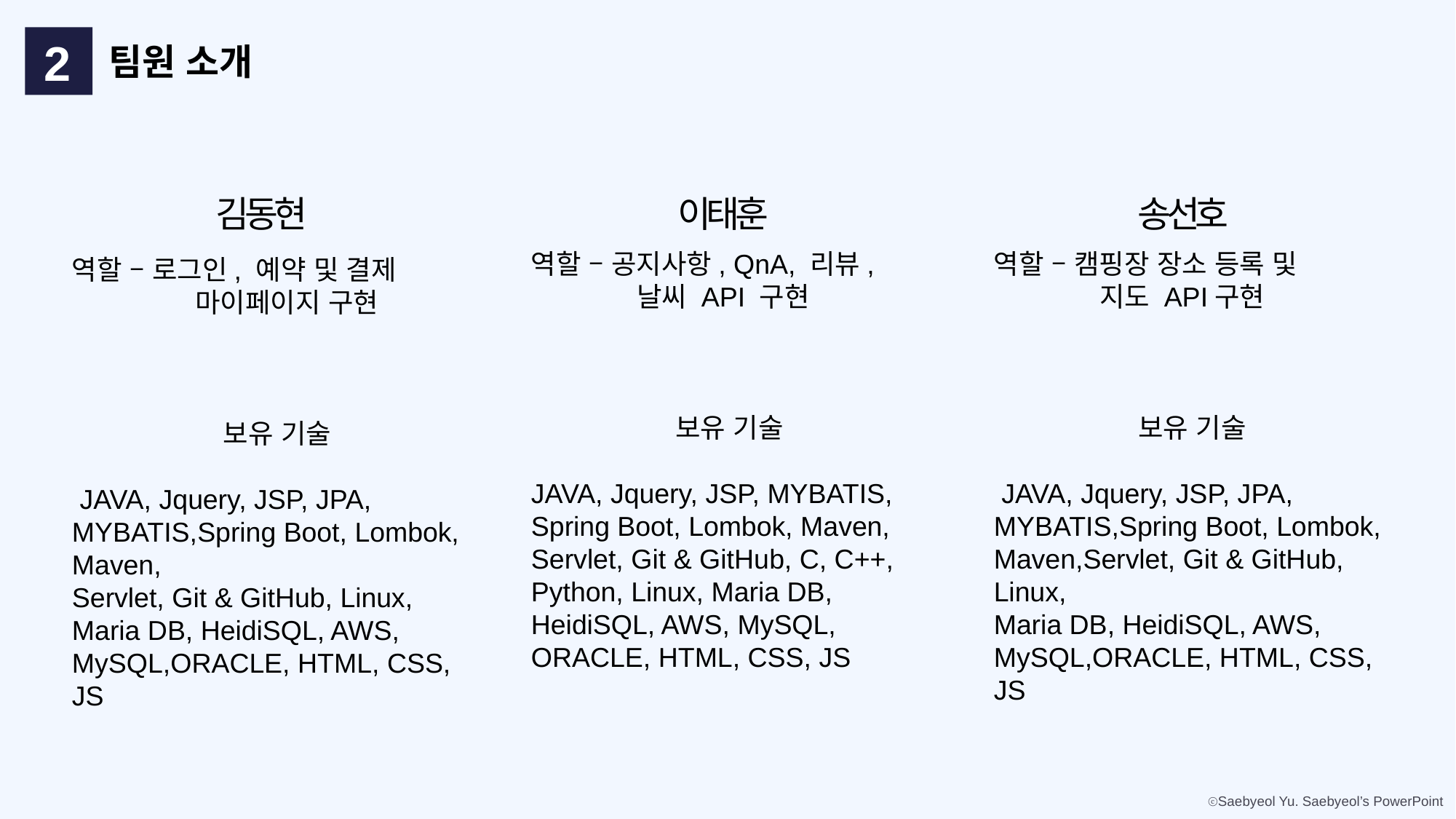

2
팀원 소개
이태훈
송선호
김동현
역할 – 공지사항, QnA, 리뷰,
             날씨 API 구현

보유 기술

JAVA, Jquery, JSP, MYBATIS,
Spring Boot, Lombok, Maven,
Servlet, Git & GitHub, C, C++,
Python, Linux, Maria DB, HeidiSQL, AWS, MySQL, ORACLE, HTML, CSS, JS
역할 – 캠핑장 장소 등록 및
             지도 API구현

보유 기술

 JAVA, Jquery, JSP, JPA, MYBATIS,Spring Boot, Lombok, Maven,Servlet, Git & GitHub, Linux,
Maria DB, HeidiSQL, AWS, MySQL,ORACLE, HTML, CSS, JS
역할 – 로그인, 예약 및 결제
          	 마이페이지 구현

보유 기술

 JAVA, Jquery, JSP, JPA, MYBATIS,Spring Boot, Lombok, Maven,
Servlet, Git & GitHub, Linux,
Maria DB, HeidiSQL, AWS, MySQL,ORACLE, HTML, CSS, JS